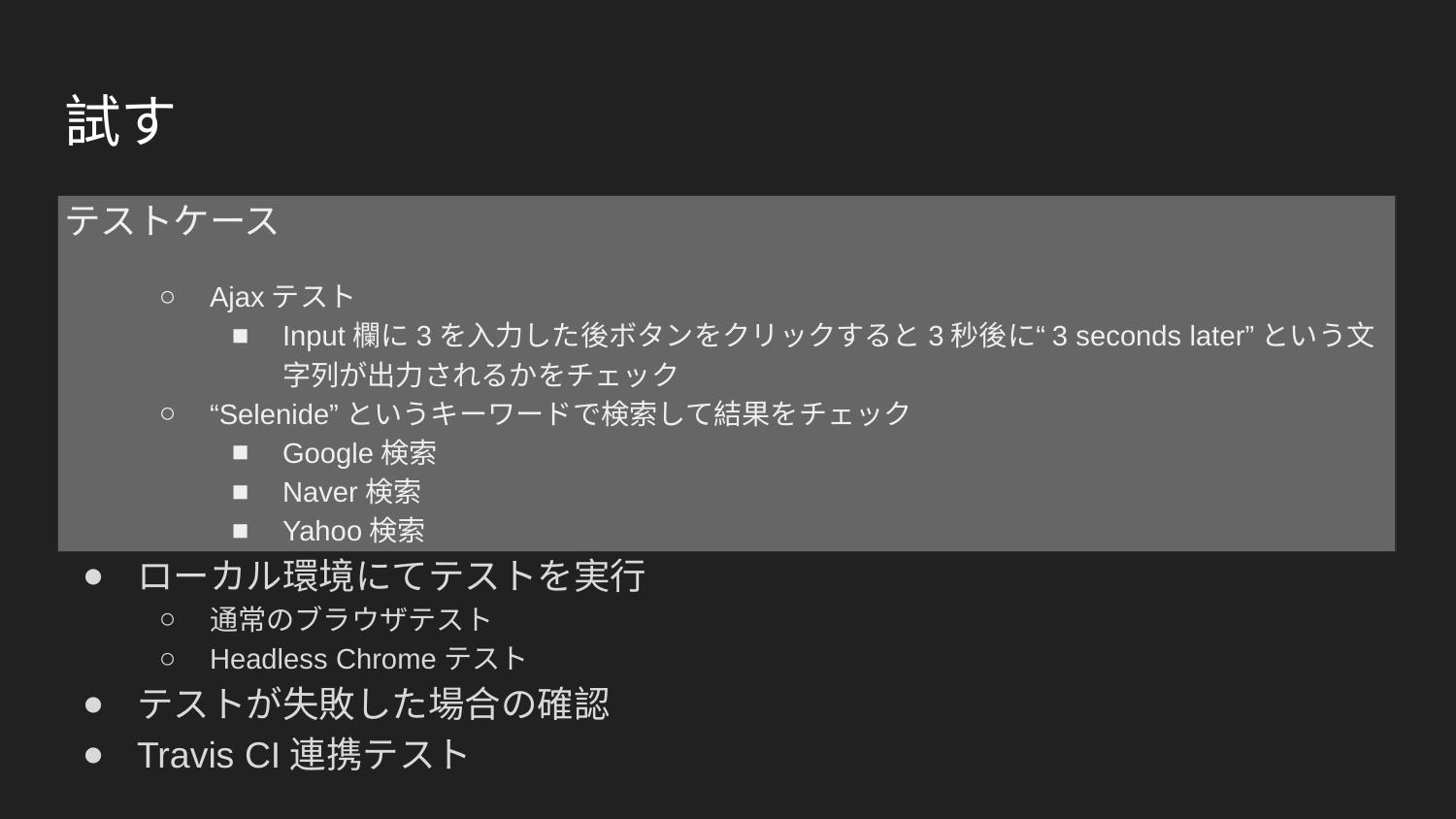

# 試す
テストケース
Ajaxテスト
Input欄に3を入力した後ボタンをクリックすると3秒後に“3 seconds later”という文字列が出力されるかをチェック
“Selenide”というキーワードで検索して結果をチェック
Google検索
Naver検索
Yahoo検索
ローカル環境にてテストを実行
通常のブラウザテスト
Headless Chromeテスト
テストが失敗した場合の確認
Travis CI連携テスト